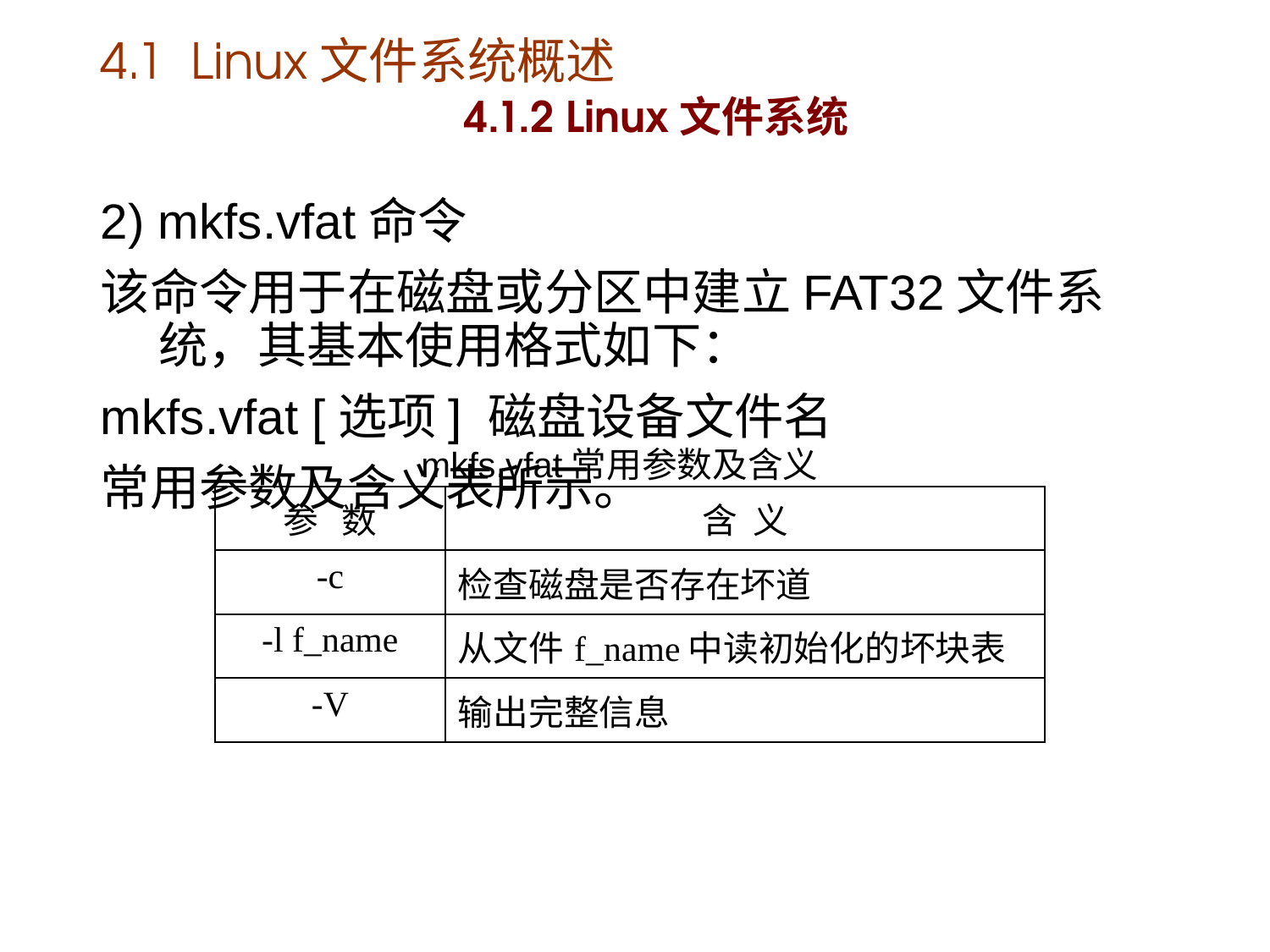

# 4.1  Linux文件系统概述 4.1.2 Linux文件系统
2) mkfs.vfat命令
该命令用于在磁盘或分区中建立FAT32文件系统，其基本使用格式如下：
mkfs.vfat [选项] 磁盘设备文件名
常用参数及含义表所示。
mkfs.vfat常用参数及含义
| 参 数 | 含 义 |
| --- | --- |
| -c | 检查磁盘是否存在坏道 |
| -l f\_name | 从文件f\_name中读初始化的坏块表 |
| -V | 输出完整信息 |